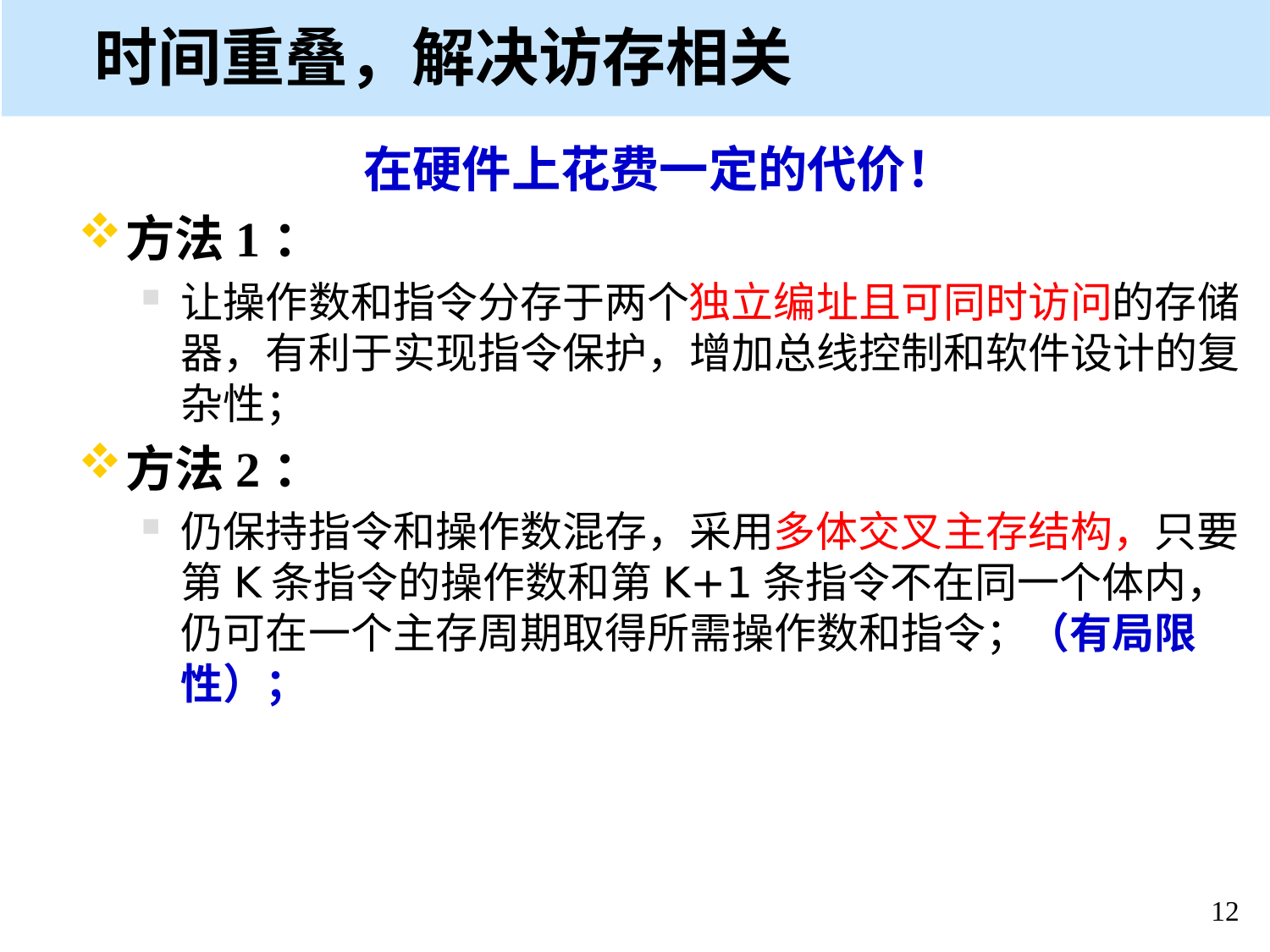

# 时间重叠，解决访存相关
在硬件上花费一定的代价！
方法1：
让操作数和指令分存于两个独立编址且可同时访问的存储器，有利于实现指令保护，增加总线控制和软件设计的复杂性；
方法2：
仍保持指令和操作数混存，采用多体交叉主存结构，只要第K条指令的操作数和第K+1条指令不在同一个体内，仍可在一个主存周期取得所需操作数和指令；（有局限性）；